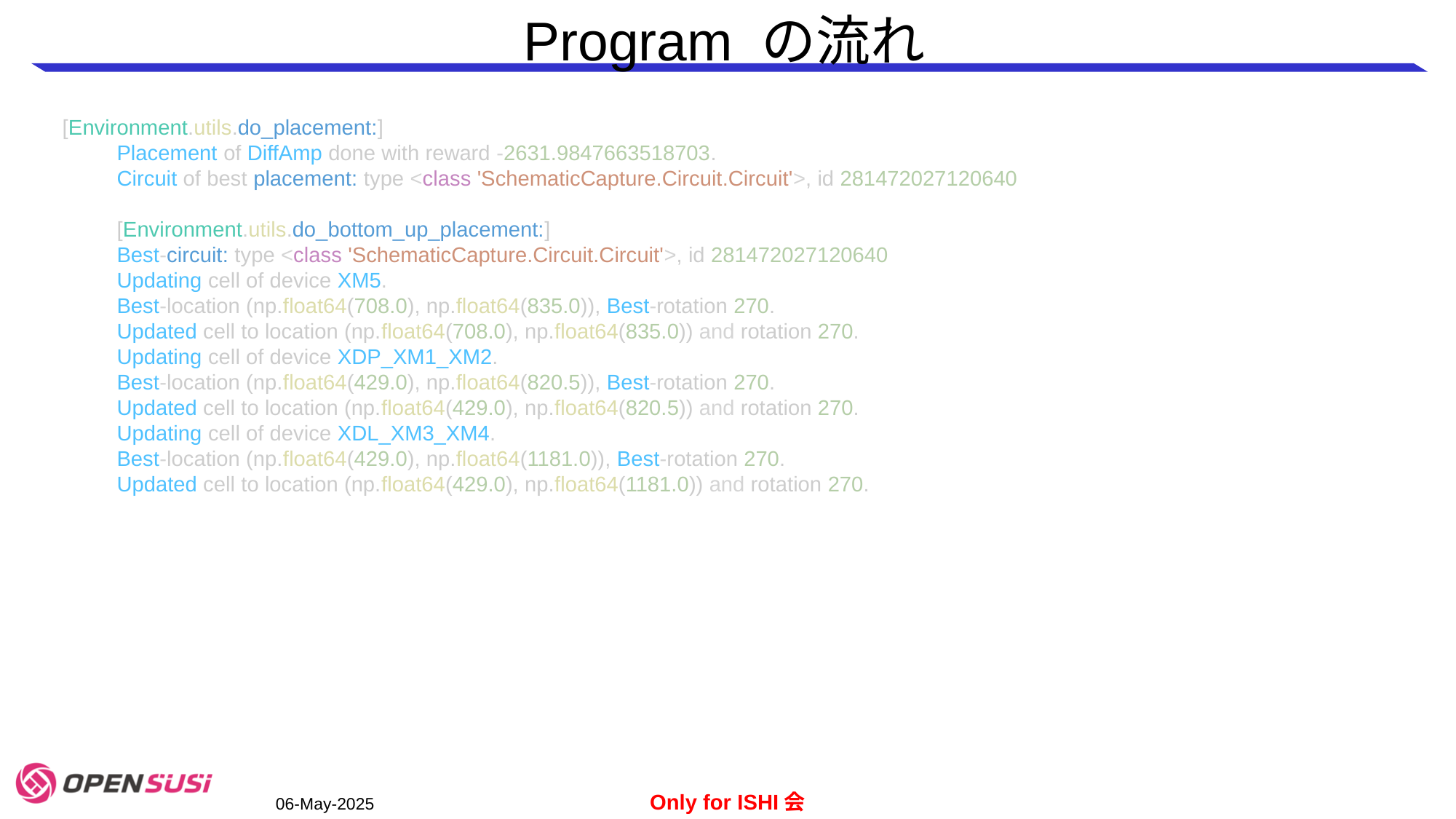

# Program の流れ

[Environment.utils.do_placement:]
Placement of DiffAmp done with reward -2631.9847663518703.
Circuit of best placement: type <class 'SchematicCapture.Circuit.Circuit'>, id 281472027120640

[Environment.utils.do_bottom_up_placement:]
Best-circuit: type <class 'SchematicCapture.Circuit.Circuit'>, id 281472027120640
Updating cell of device XM5.
Best-location (np.float64(708.0), np.float64(835.0)), Best-rotation 270.
Updated cell to location (np.float64(708.0), np.float64(835.0)) and rotation 270.
Updating cell of device XDP_XM1_XM2.
Best-location (np.float64(429.0), np.float64(820.5)), Best-rotation 270.
Updated cell to location (np.float64(429.0), np.float64(820.5)) and rotation 270.
Updating cell of device XDL_XM3_XM4.
Best-location (np.float64(429.0), np.float64(1181.0)), Best-rotation 270.
Updated cell to location (np.float64(429.0), np.float64(1181.0)) and rotation 270.

06-May-2025